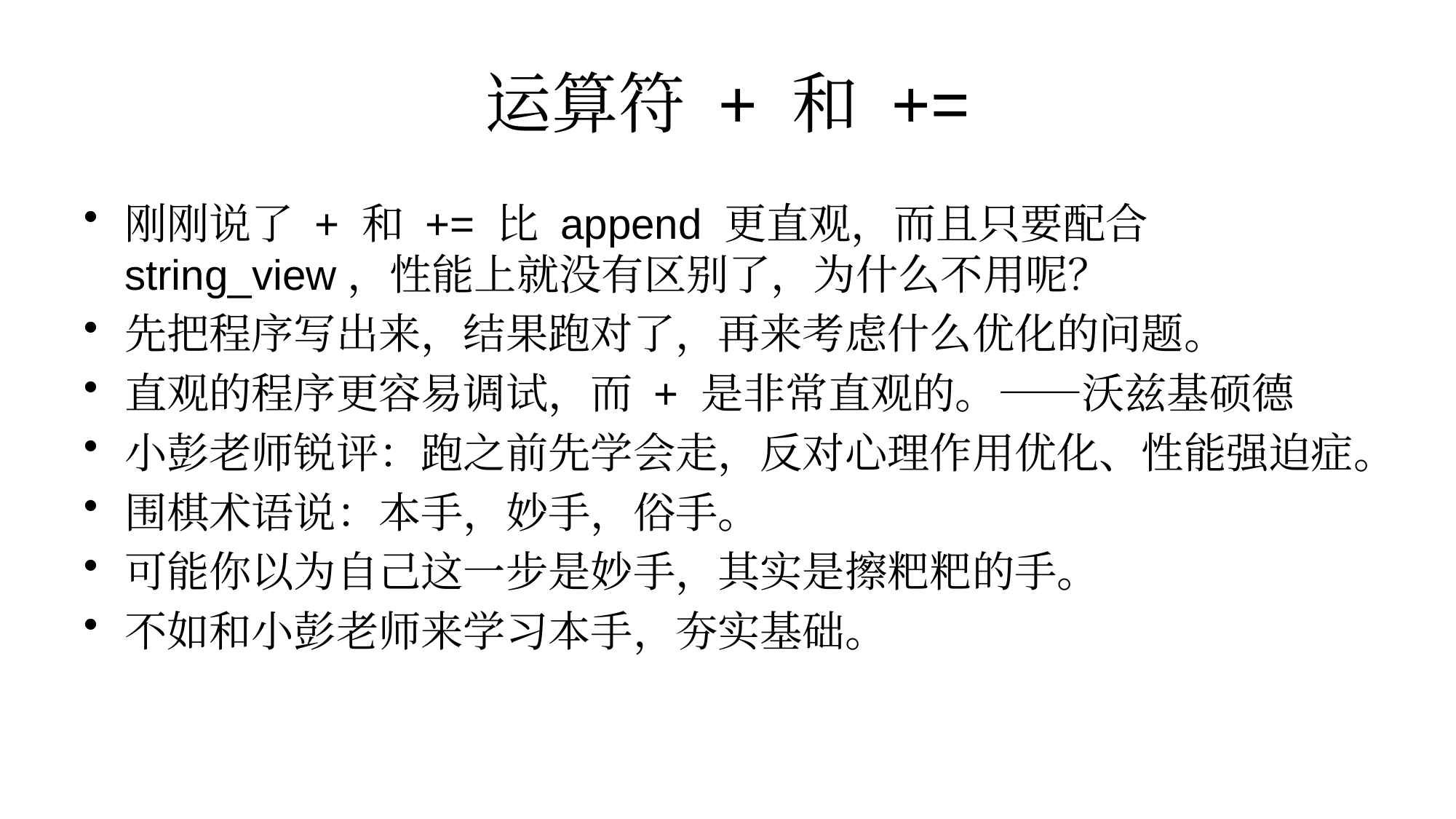

# 运算符 + 和 +=
刚刚说了 + 和 += 比 append 更直观，而且只要配合 string_view，性能上就没有区别了，为什么不用呢？
先把程序写出来，结果跑对了，再来考虑什么优化的问题。
直观的程序更容易调试，而 + 是非常直观的。——沃兹基硕德
小彭老师锐评：跑之前先学会走，反对心理作用优化、性能强迫症。
围棋术语说：本手，妙手，俗手。
可能你以为自己这一步是妙手，其实是擦粑粑的手。
不如和小彭老师来学习本手，夯实基础。